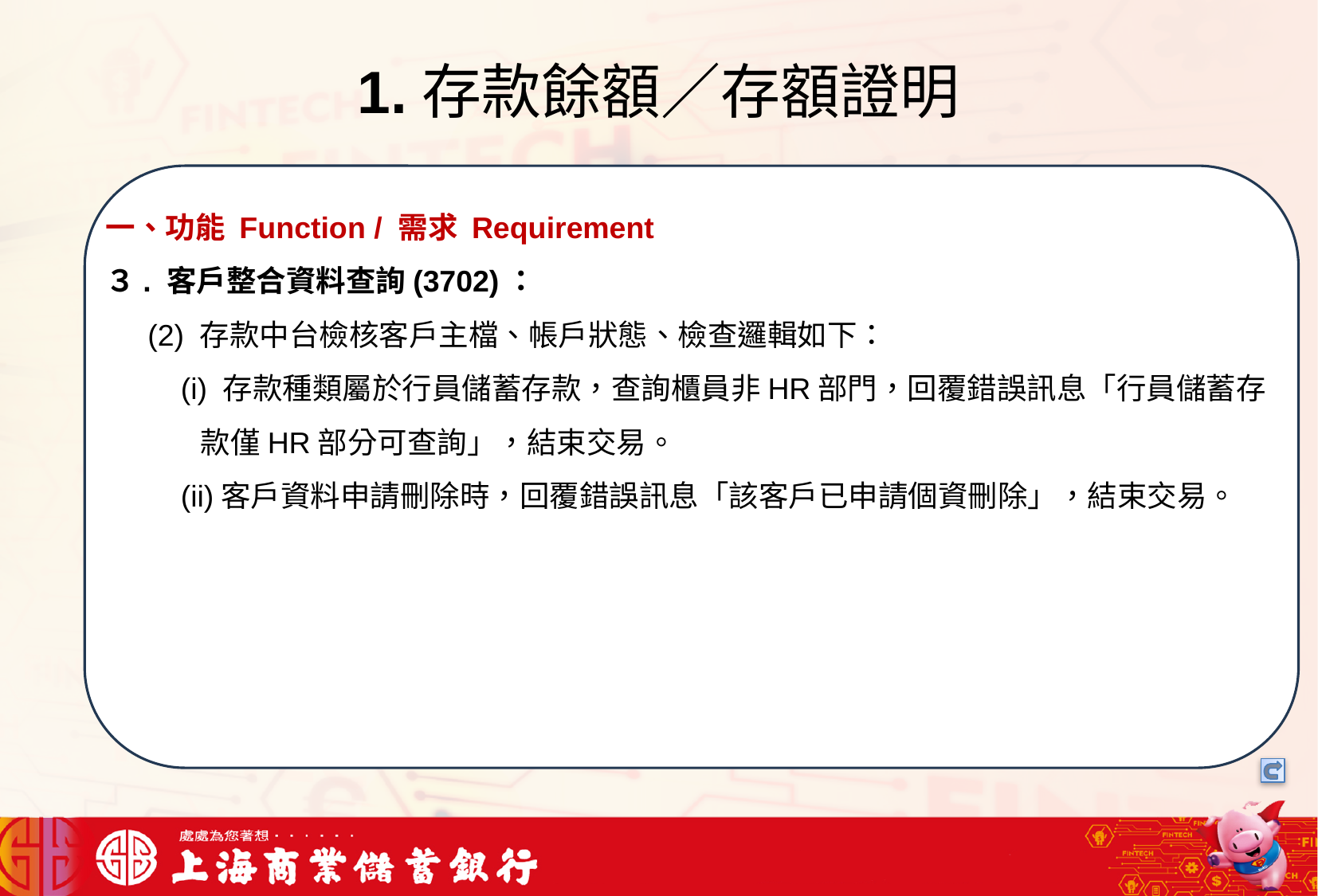

# 1.存款餘額／存額證明

一、功能 Function / 需求 Requirement
３. 客戶整合資料查詢(3702)：
     (2) 存款中台檢核客戶主檔、帳戶狀態、檢查邏輯如下：
          (i) 存款種類屬於行員儲蓄存款，查詢櫃員非HR部門，回覆錯誤訊息「行員儲蓄存
              款僅HR部分可查詢」，結束交易。
          (ii)客戶資料申請刪除時，回覆錯誤訊息「該客戶已申請個資刪除」，結束交易。